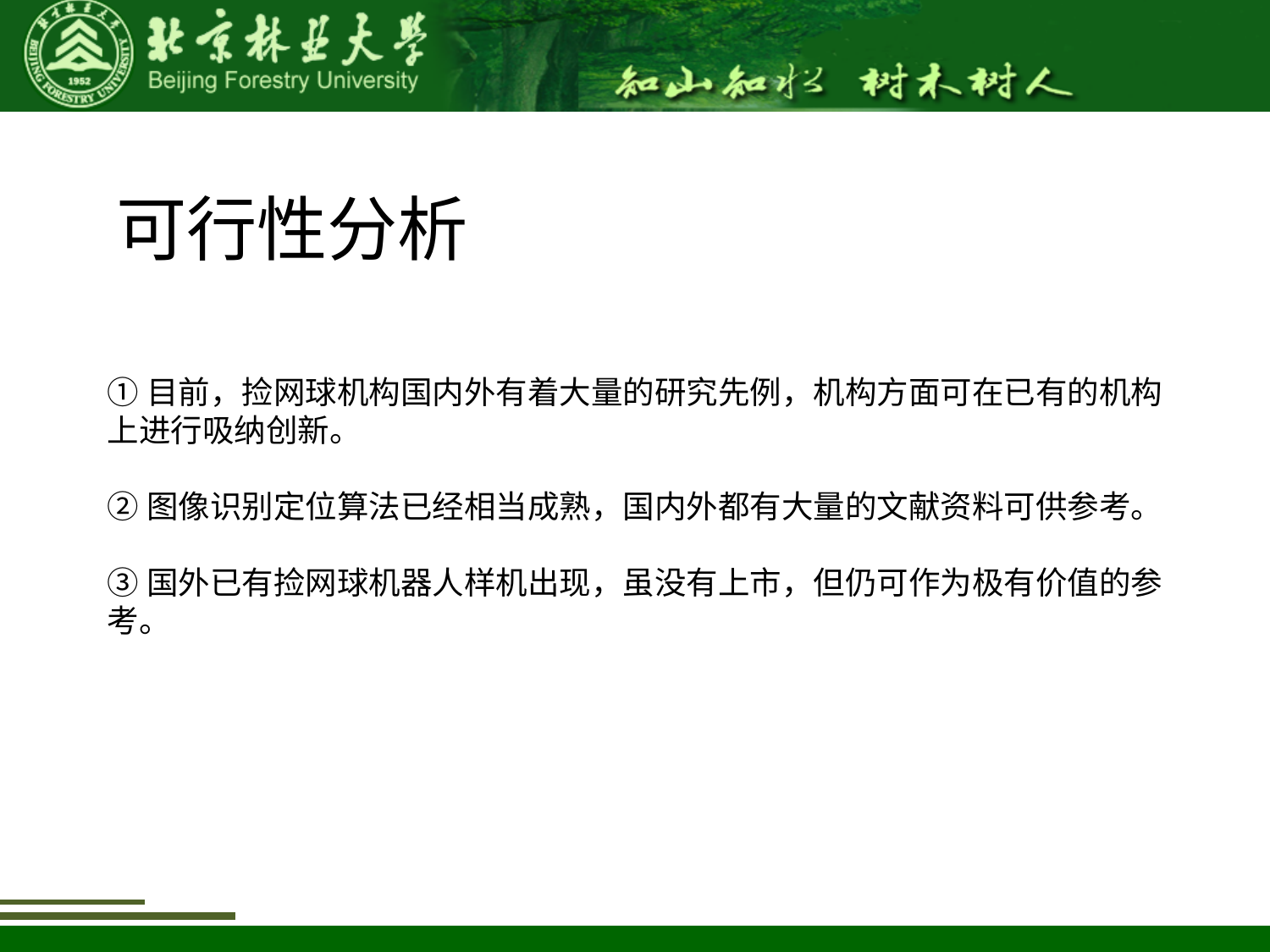

可行性分析
①目前，捡网球机构国内外有着大量的研究先例，机构方面可在已有的机构上进行吸纳创新。

②图像识别定位算法已经相当成熟，国内外都有大量的文献资料可供参考。

③国外已有捡网球机器人样机出现，虽没有上市，但仍可作为极有价值的参考。